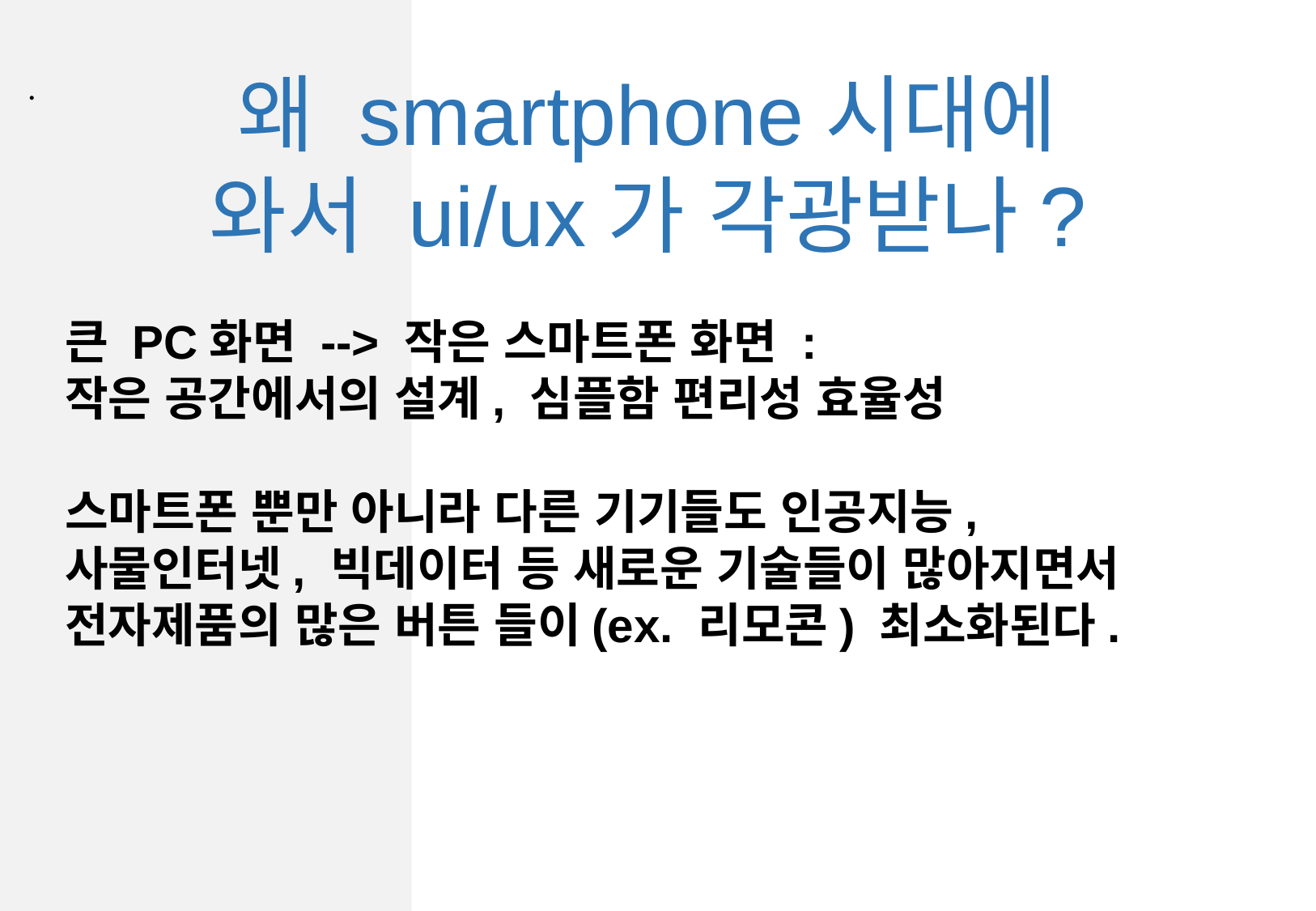

왜 smartphone시대에 와서 ui/ux가 각광받나?
.

큰 PC화면 --> 작은 스마트폰 화면 :
작은 공간에서의 설계, 심플함 편리성 효율성

스마트폰 뿐만 아니라 다른 기기들도 인공지능, 사물인터넷, 빅데이터 등 새로운 기술들이 많아지면서
전자제품의 많은 버튼 들이(ex. 리모콘) 최소화된다.